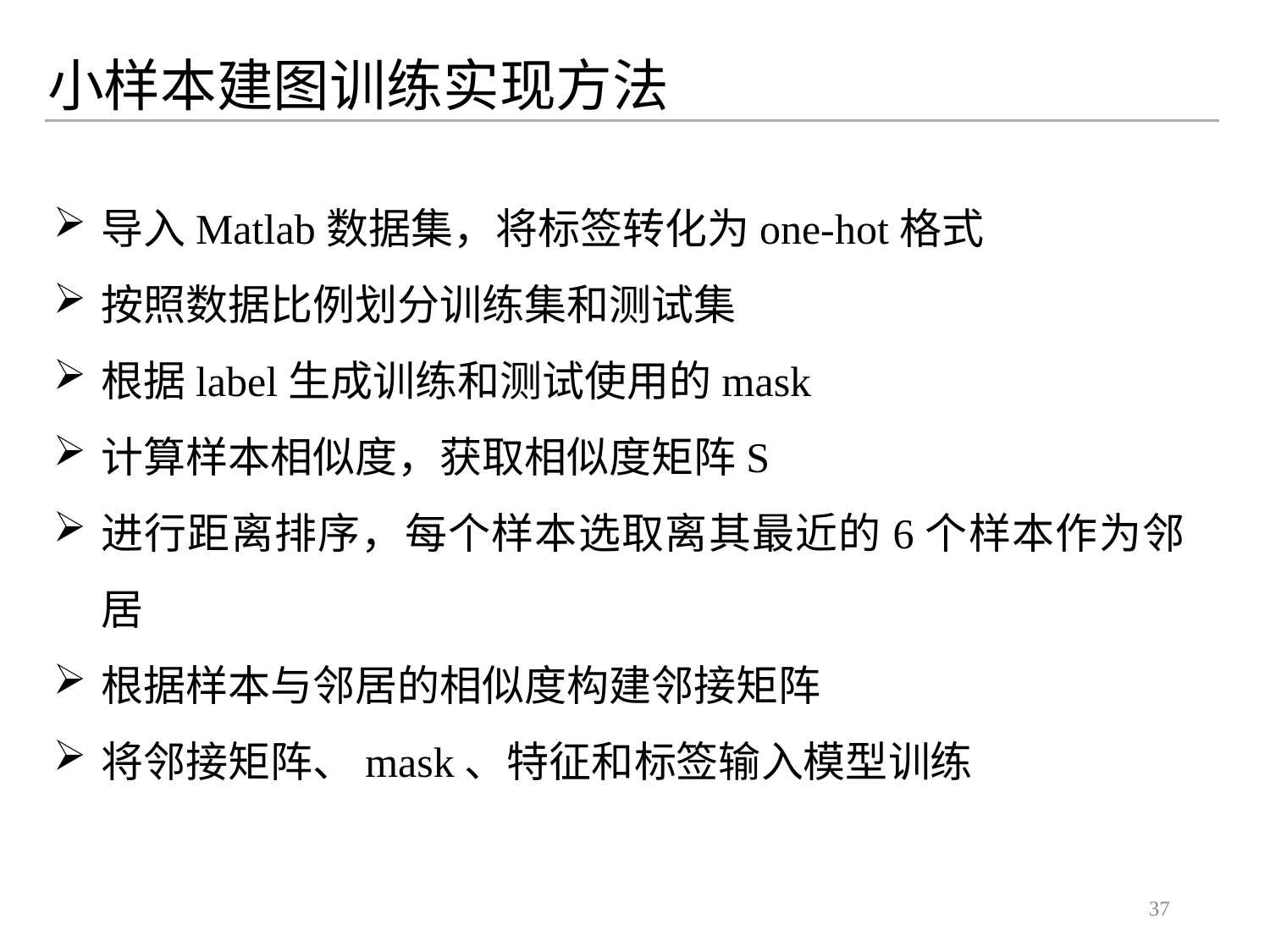

小样本建图训练实现方法
导入Matlab数据集，将标签转化为one-hot格式
按照数据比例划分训练集和测试集
根据label生成训练和测试使用的mask
计算样本相似度，获取相似度矩阵S
进行距离排序，每个样本选取离其最近的6个样本作为邻居
根据样本与邻居的相似度构建邻接矩阵
将邻接矩阵、mask、特征和标签输入模型训练

37